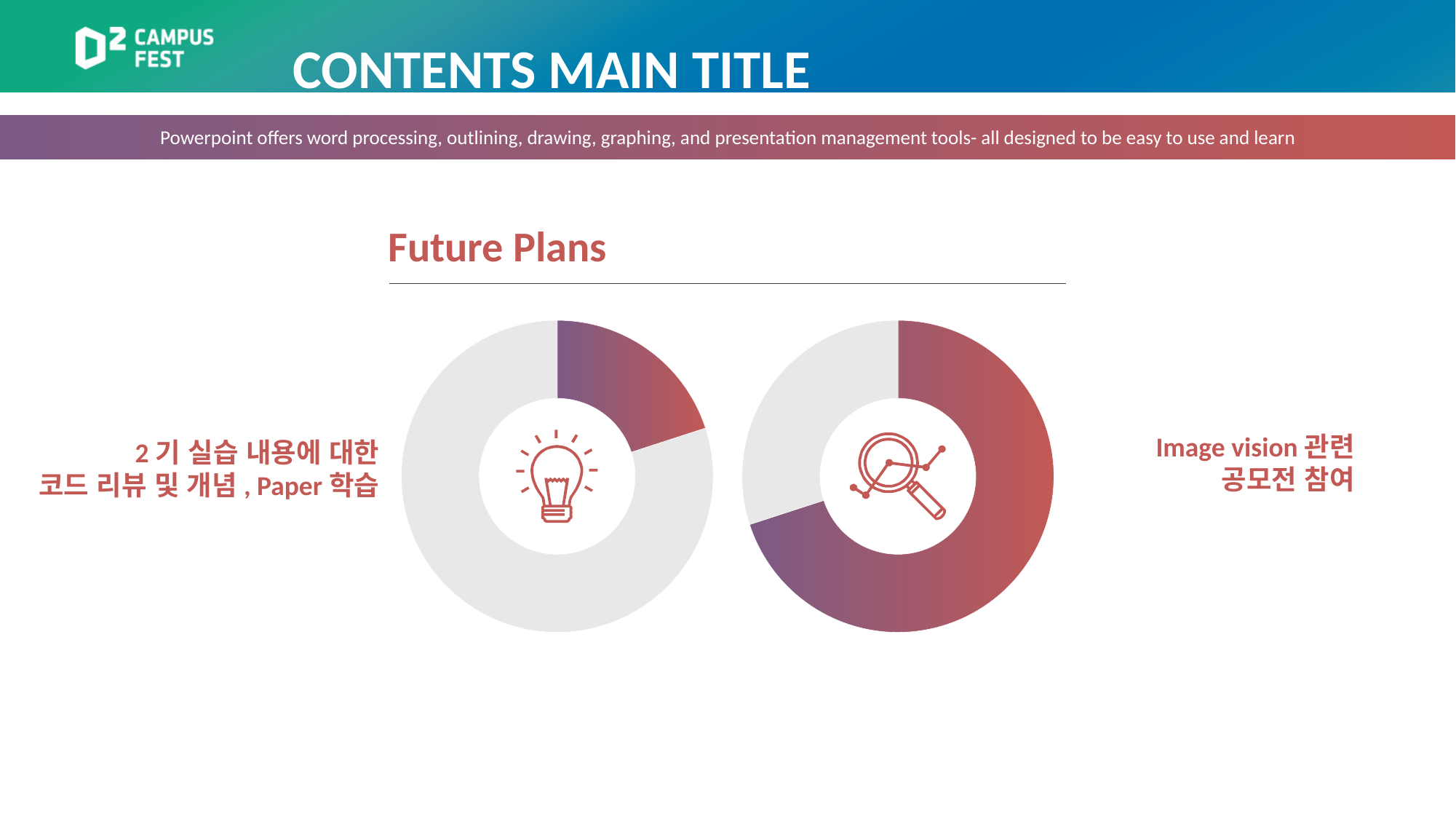

CONTENTS MAIN TITLE
Powerpoint offers word processing, outlining, drawing, graphing, and presentation management tools- all designed to be easy to use and learn
Future Plans

### Chart

| Category | 판매 |
|---|---|
| 1분기 | 20.0 |
| 2분기 | 80.0 |

### Chart

| Category | 판매 |
|---|---|
| 1분기 | 70.0 |
| 2분기 | 30.0 |
Image vision관련
공모전 참여

2기 실습 내용에 대한
코드 리뷰 및 개념, Paper학습